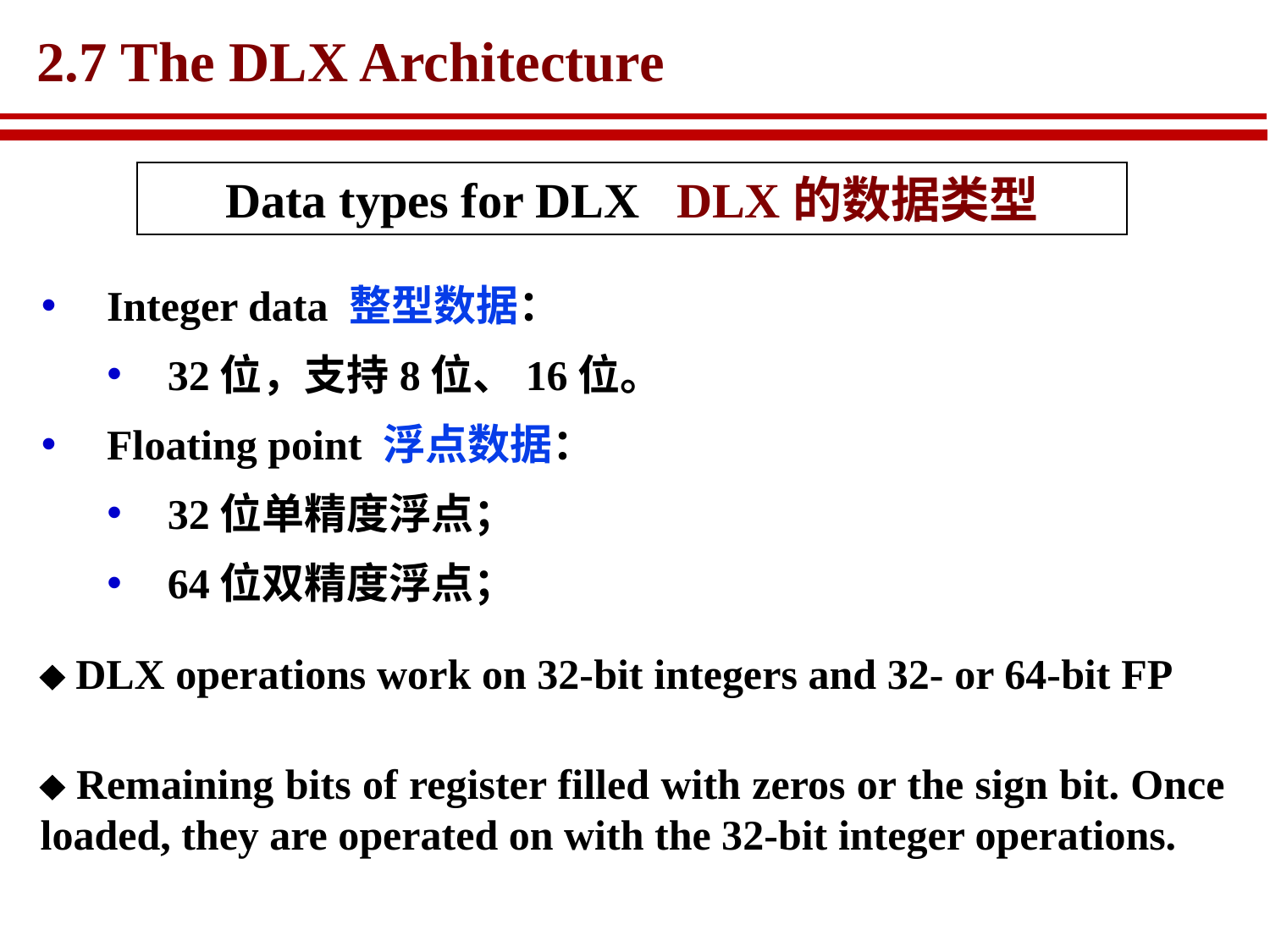

# 2.7 The DLX Architecture
Data types for DLX   DLX的数据类型
Integer data 整型数据：
32位，支持8位、16位。
Floating point 浮点数据：
32位单精度浮点；
64位双精度浮点；
♦ DLX operations work on 32-bit integers and 32- or 64-bit FP
♦ Remaining bits of register filled with zeros or the sign bit. Once loaded, they are operated on with the 32-bit integer operations.